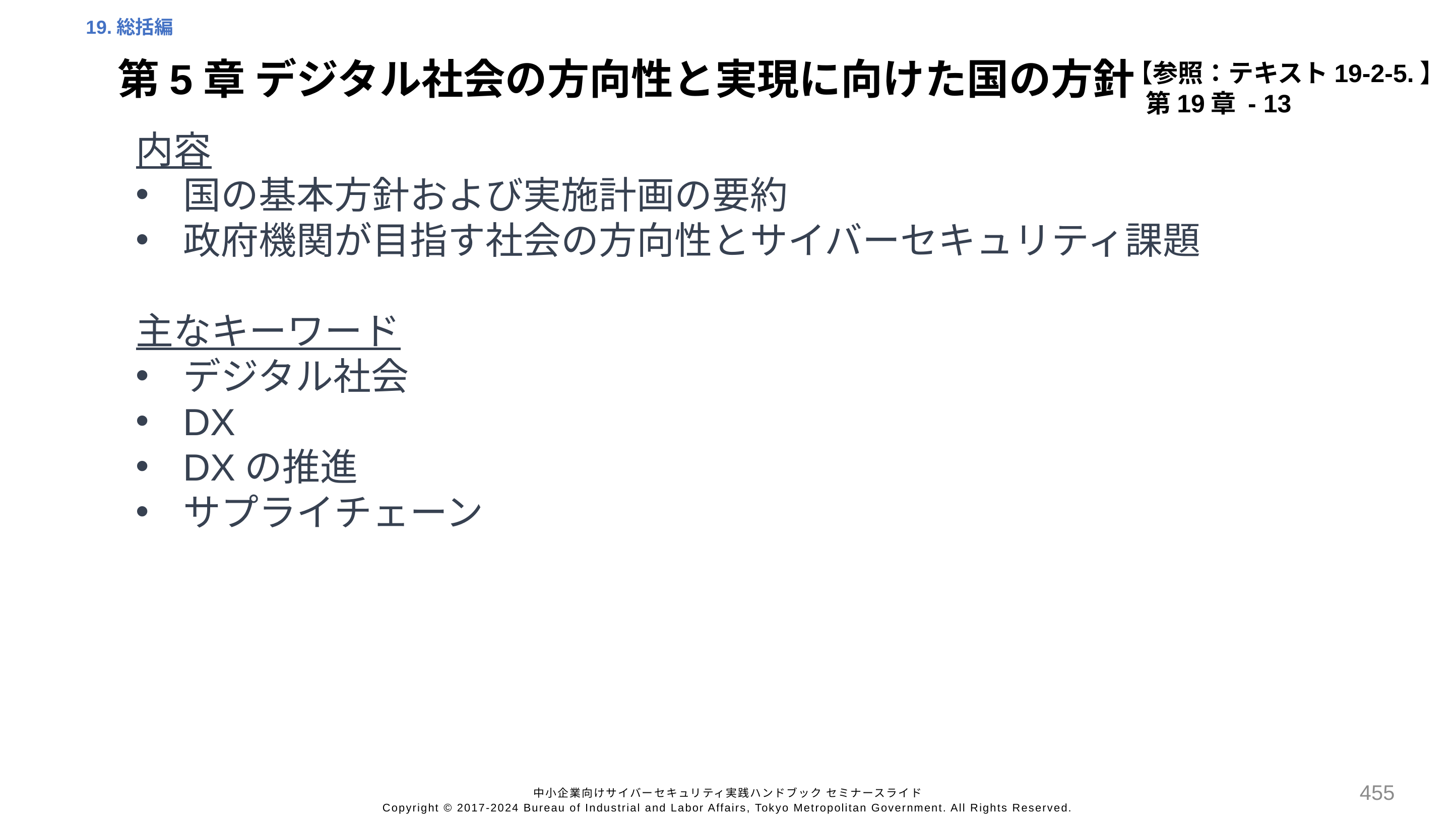

19.総括編
【参照：テキスト19-2-5.】
第19章 - 13
第5章 デジタル社会の方向性と実現に向けた国の方針
内容
国の基本方針および実施計画の要約
政府機関が目指す社会の方向性とサイバーセキュリティ課題

主なキーワード
デジタル社会
DX
DXの推進
サプライチェーン
455